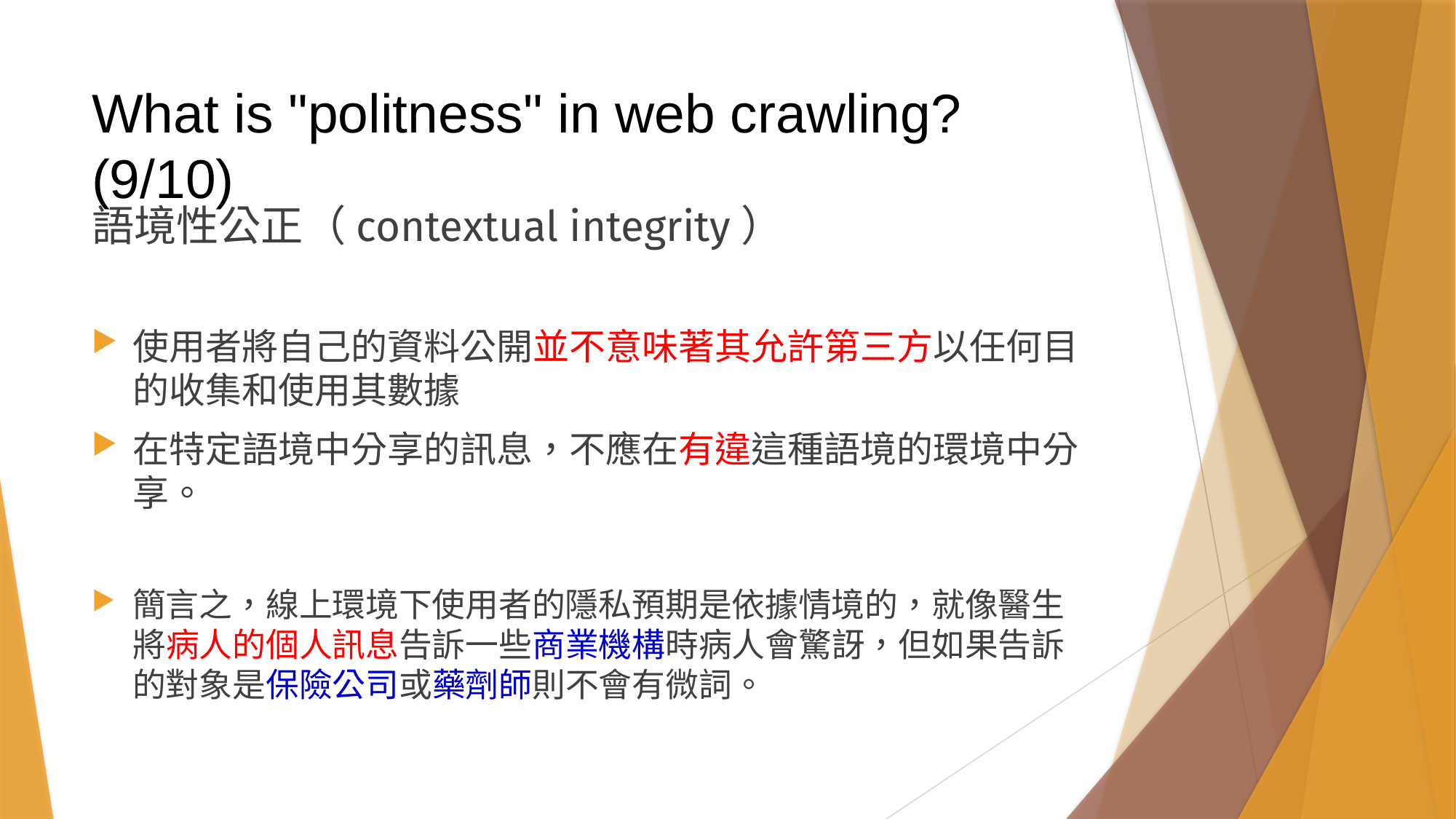

# What is "politness" in web crawling? (9/10)
語境性公正（contextual integrity）

使用者將自己的資料公開並不意味著其允許第三方以任何目的收集和使用其數據
在特定語境中分享的訊息，不應在有違這種語境的環境中分享。

簡言之，線上環境下使用者的隱私預期是依據情境的，就像醫生將病人的個人訊息告訴一些商業機構時病人會驚訝，但如果告訴的對象是保險公司或藥劑師則不會有微詞。